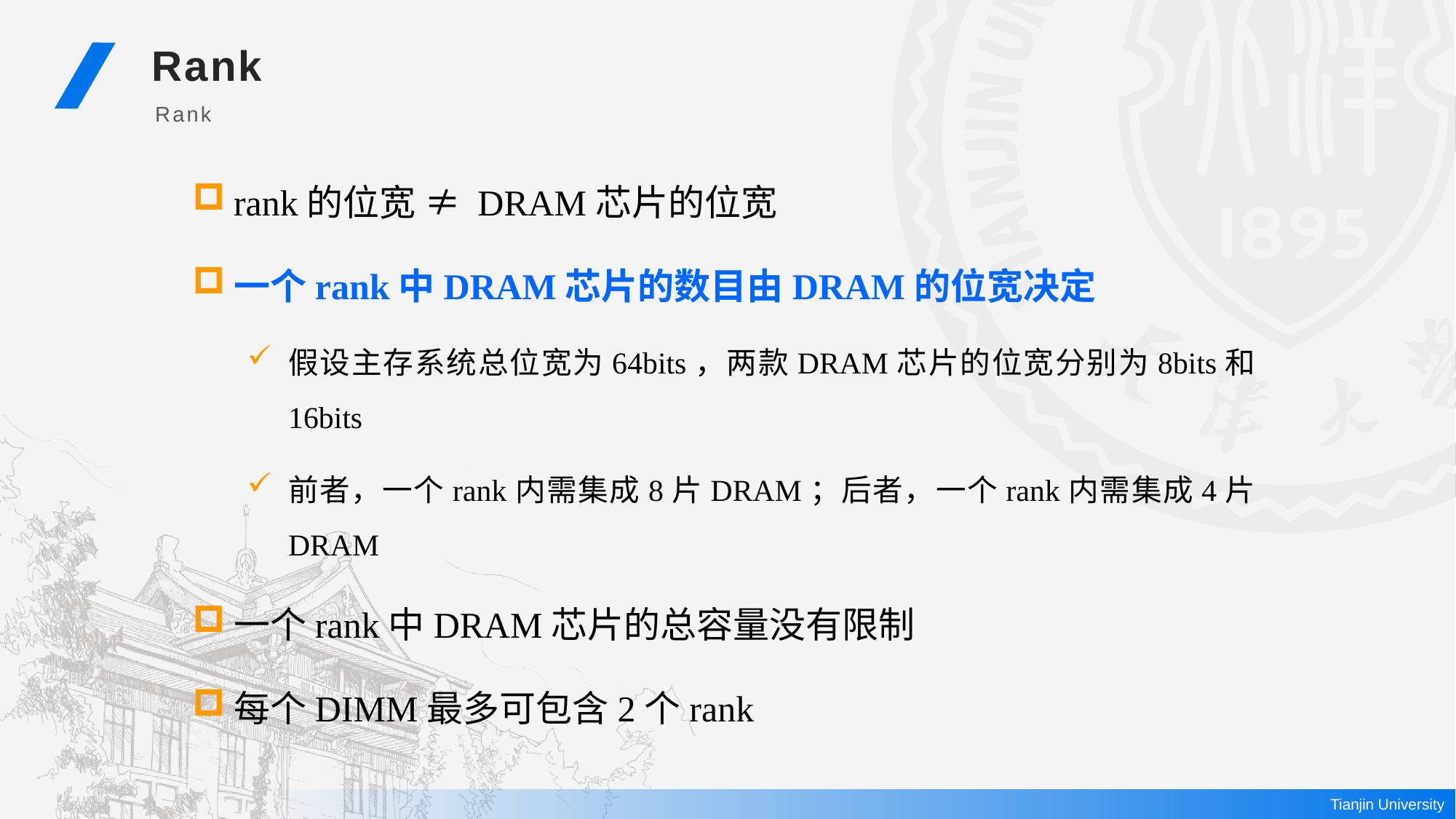

Rank
Rank
rank的位宽 ≠ DRAM芯片的位宽
一个rank中DRAM芯片的数目由DRAM的位宽决定
假设主存系统总位宽为64bits，两款DRAM芯片的位宽分别为8bits和16bits
前者，一个rank内需集成8片DRAM；后者，一个rank内需集成4片DRAM
一个rank中DRAM芯片的总容量没有限制
每个DIMM最多可包含2个rank